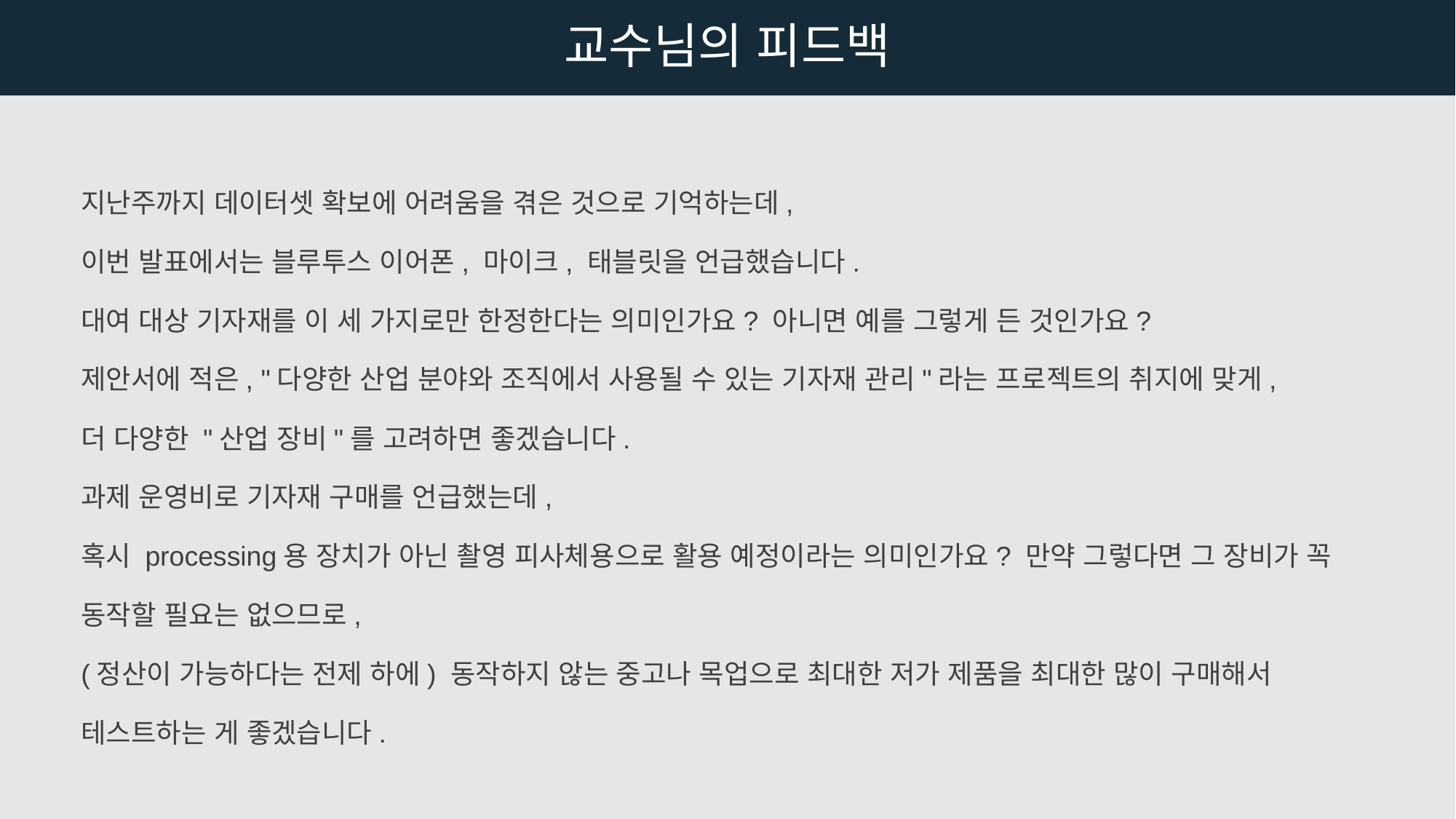

교수님의 피드백
지난주까지 데이터셋 확보에 어려움을 겪은 것으로 기억하는데,
이번 발표에서는 블루투스 이어폰, 마이크, 태블릿을 언급했습니다.
대여 대상 기자재를 이 세 가지로만 한정한다는 의미인가요? 아니면 예를 그렇게 든 것인가요?
제안서에 적은, "다양한 산업 분야와 조직에서 사용될 수 있는 기자재 관리"라는 프로젝트의 취지에 맞게,
더 다양한 "산업 장비"를 고려하면 좋겠습니다.
과제 운영비로 기자재 구매를 언급했는데,
혹시 processing용 장치가 아닌 촬영 피사체용으로 활용 예정이라는 의미인가요? 만약 그렇다면 그 장비가 꼭 동작할 필요는 없으므로,
(정산이 가능하다는 전제 하에) 동작하지 않는 중고나 목업으로 최대한 저가 제품을 최대한 많이 구매해서 테스트하는 게 좋겠습니다.